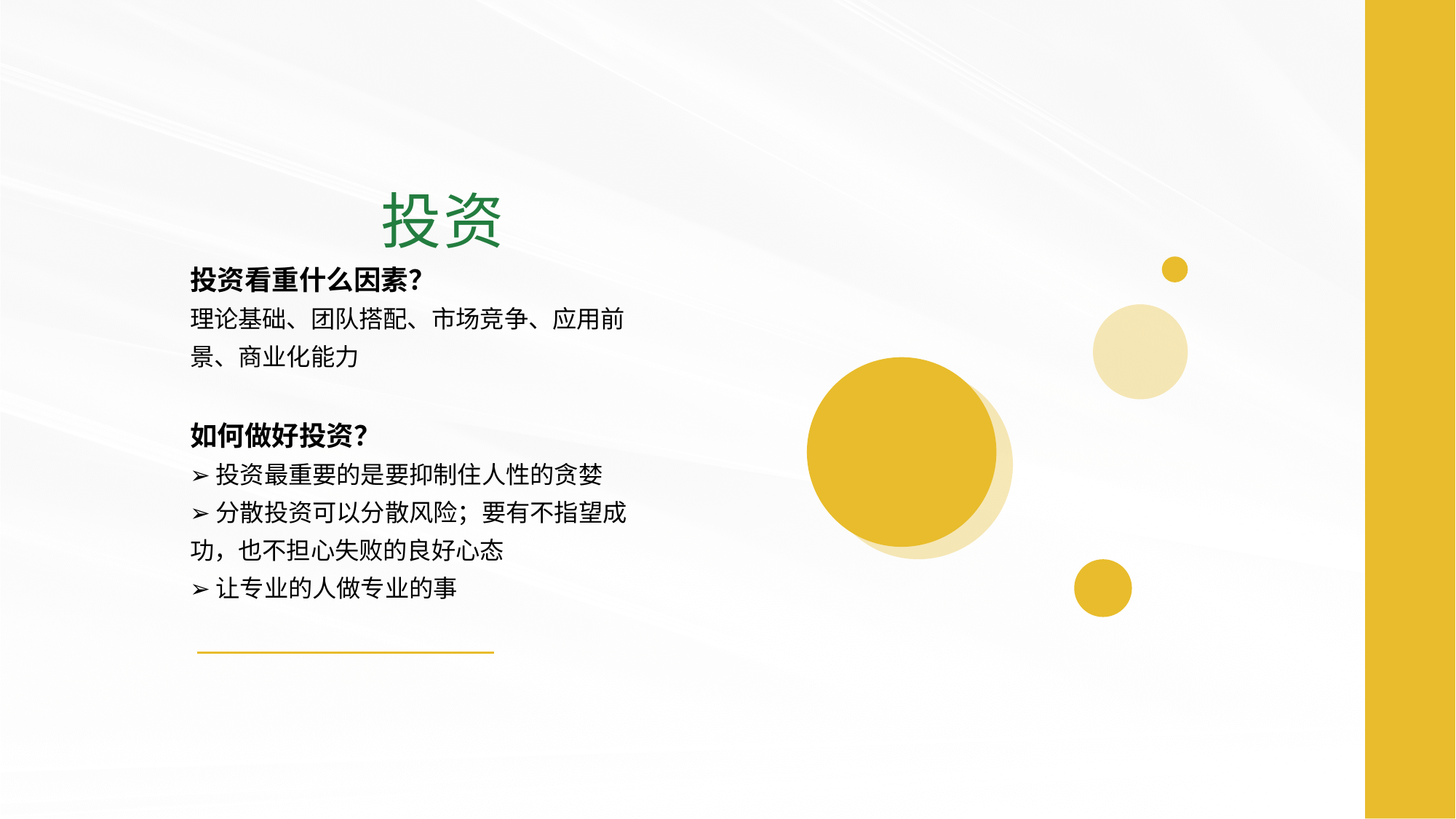

投资
投资看重什么因素？
理论基础、团队搭配、市场竞争、应用前景、商业化能力

如何做好投资？
➢投资最重要的是要抑制住人性的贪婪
➢分散投资可以分散风险；要有不指望成功，也不担心失败的良好心态
➢让专业的人做专业的事